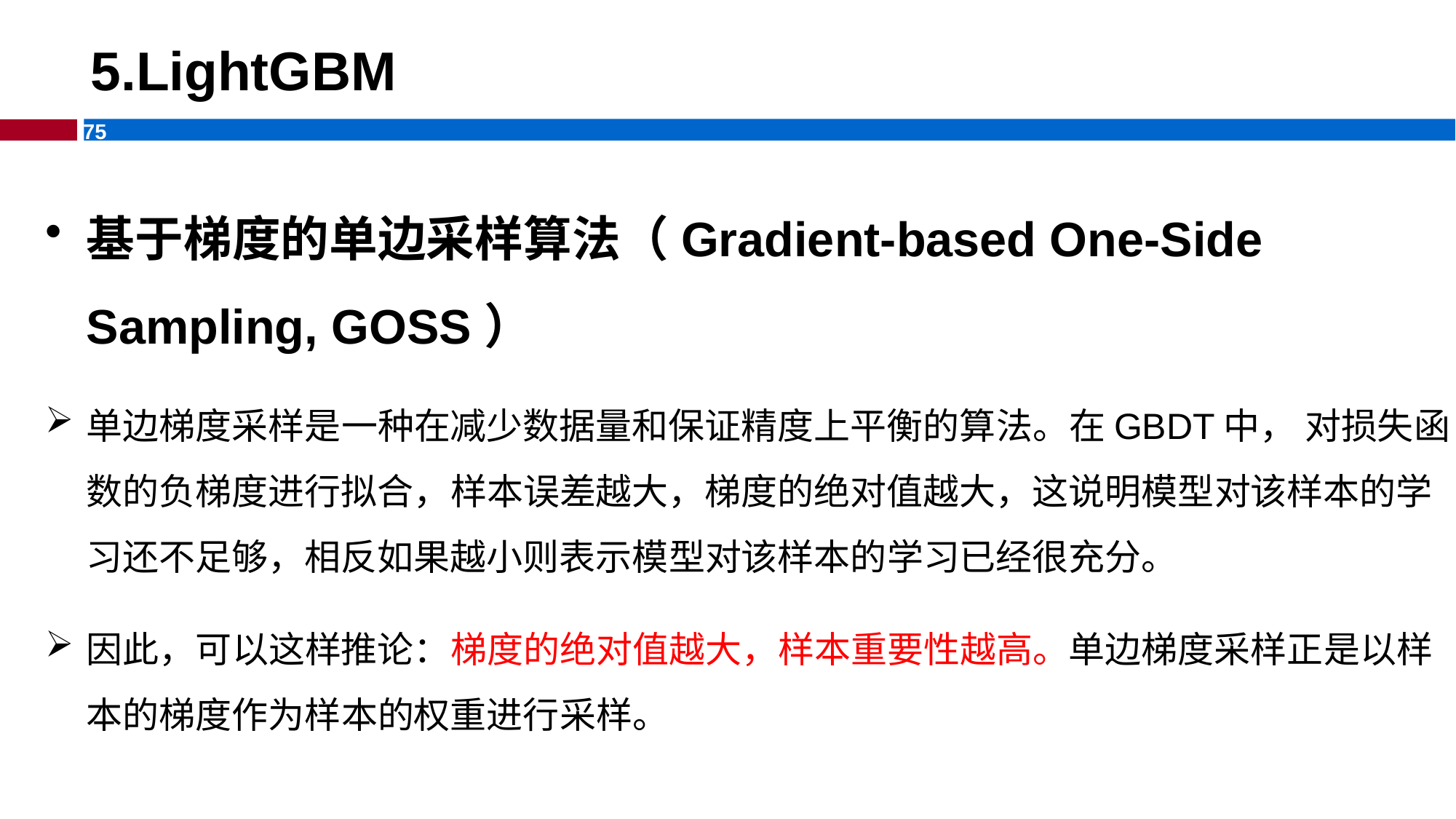

# 5.LightGBM
基于梯度的单边采样算法（Gradient-based One-Side Sampling, GOSS）
单边梯度采样是一种在减少数据量和保证精度上平衡的算法。在GBDT中， 对损失函数的负梯度进行拟合，样本误差越大，梯度的绝对值越大，这说明模型对该样本的学习还不足够，相反如果越小则表示模型对该样本的学习已经很充分。
因此，可以这样推论：梯度的绝对值越大，样本重要性越高。单边梯度采样正是以样本的梯度作为样本的权重进行采样。